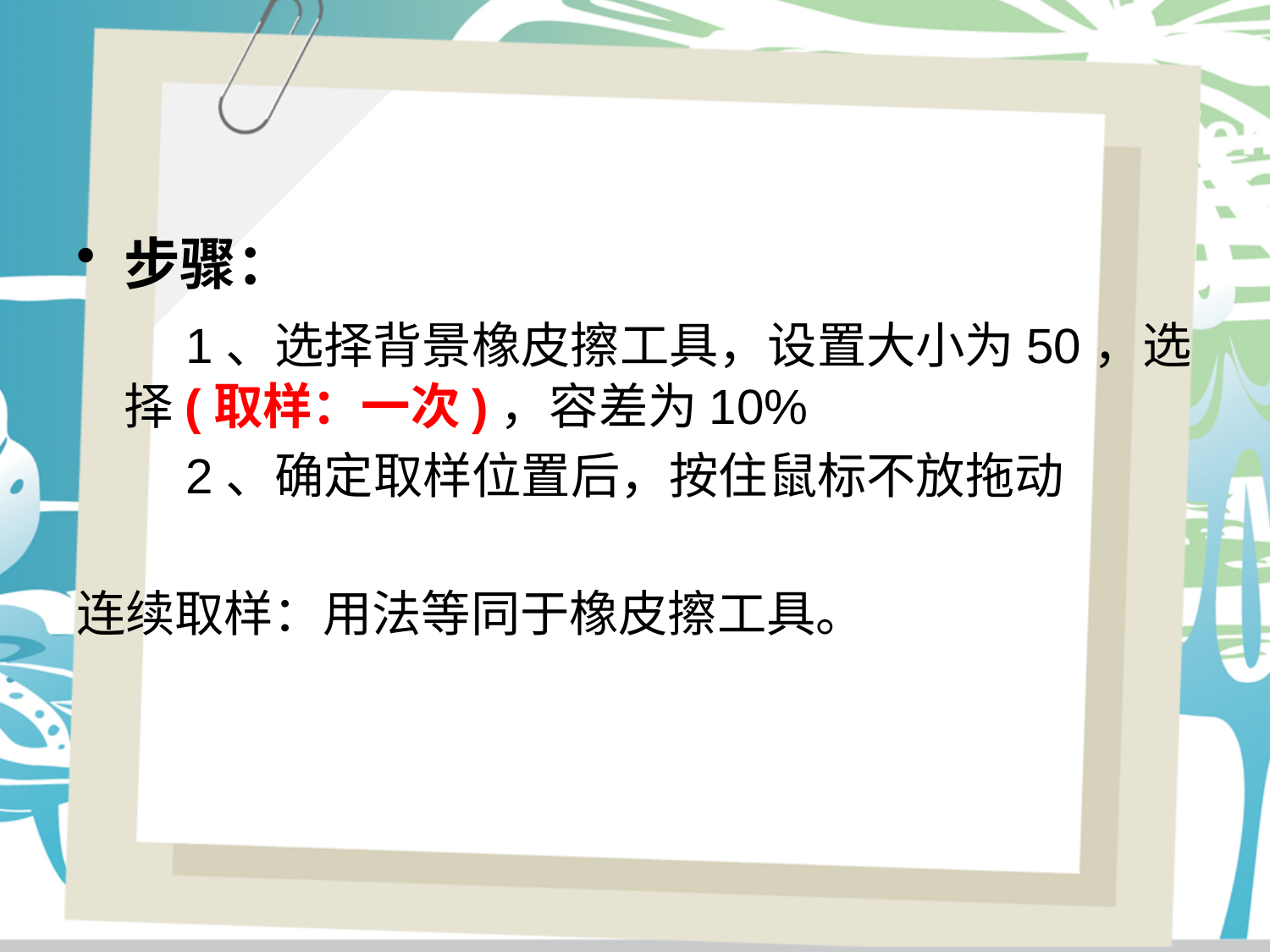

#
步骤：
       1、选择背景橡皮擦工具，设置大小为50，选择(取样：一次)，容差为10%
        2、确定取样位置后，按住鼠标不放拖动

连续取样：用法等同于橡皮擦工具。